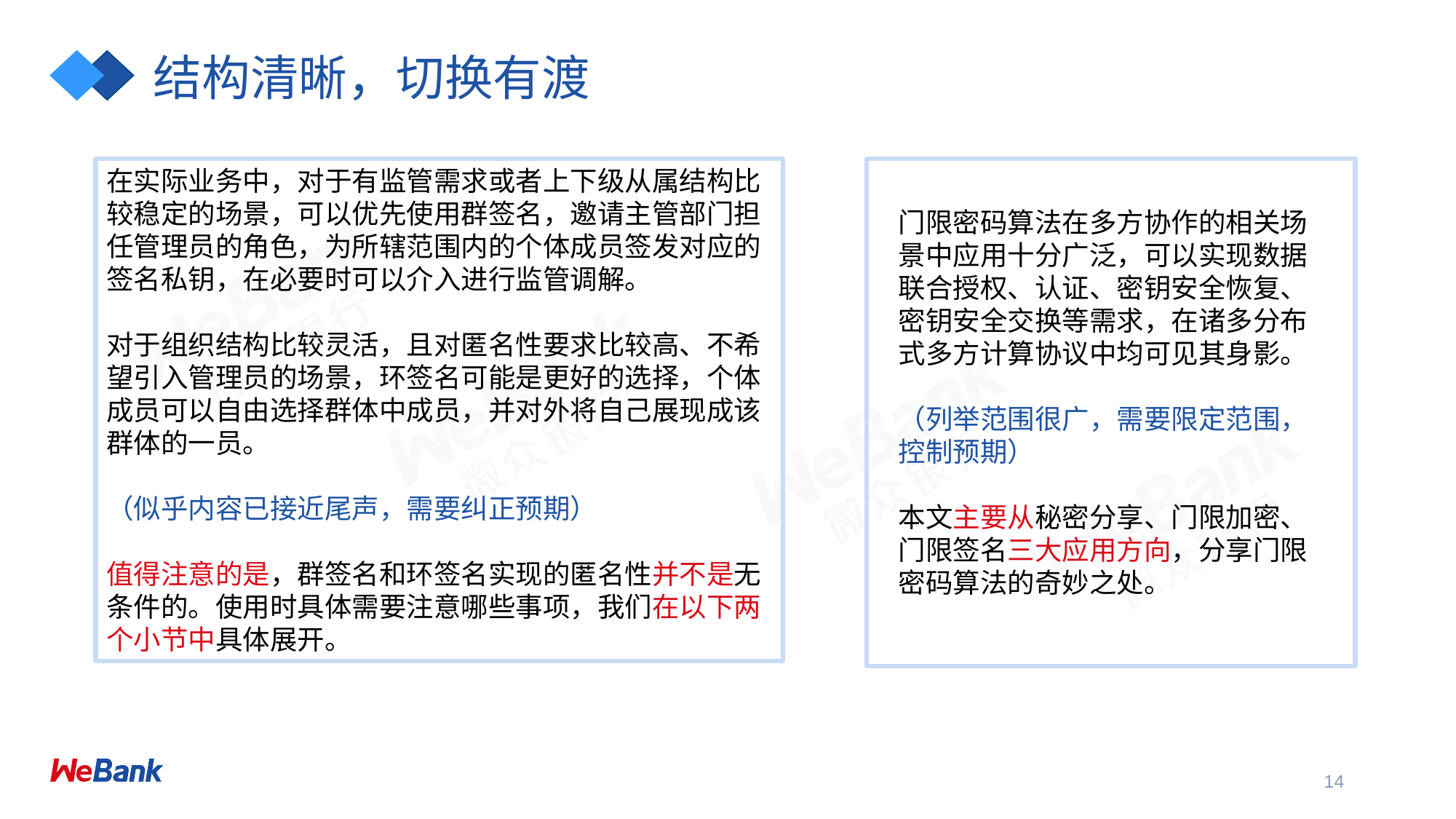

# 结构清晰，切换有渡

在实际业务中，对于有监管需求或者上下级从属结构比较稳定的场景，可以优先使用群签名，邀请主管部门担任管理员的角色，为所辖范围内的个体成员签发对应的签名私钥，在必要时可以介入进行监管调解。

对于组织结构比较灵活，且对匿名性要求比较高、不希望引入管理员的场景，环签名可能是更好的选择，个体成员可以自由选择群体中成员，并对外将自己展现成该群体的一员。

（似乎内容已接近尾声，需要纠正预期）

值得注意的是，群签名和环签名实现的匿名性并不是无条件的。使用时具体需要注意哪些事项，我们在以下两个小节中具体展开。
门限密码算法在多方协作的相关场景中应用十分广泛，可以实现数据联合授权、认证、密钥安全恢复、密钥安全交换等需求，在诸多分布式多方计算协议中均可见其身影。

（列举范围很广，需要限定范围，控制预期）

本文主要从秘密分享、门限加密、门限签名三大应用方向，分享门限密码算法的奇妙之处。
14